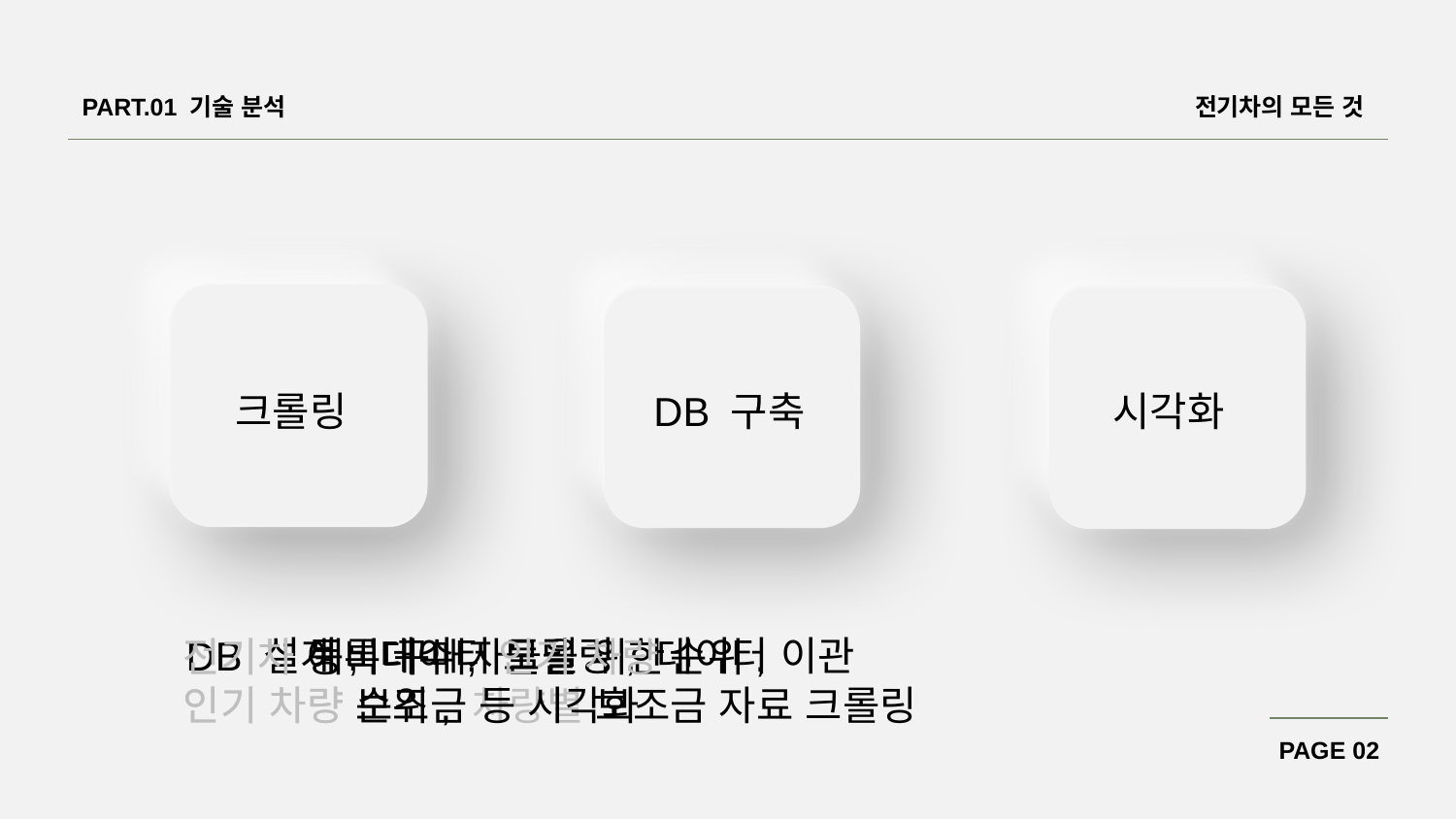

PART.01 기술 분석
전기차의 모든 것
#

시각화
크롤링
DB 구축
DB 설계, 데이터 모델링, 데이터 이관
전기차 예비 구매자들을 위한
인기 차량 순위, 차량별 보조금 자료 크롤링
전기차 등록대수, 인기 차량 순위,
인기 차량 보조금 등 시각화

PAGE 02